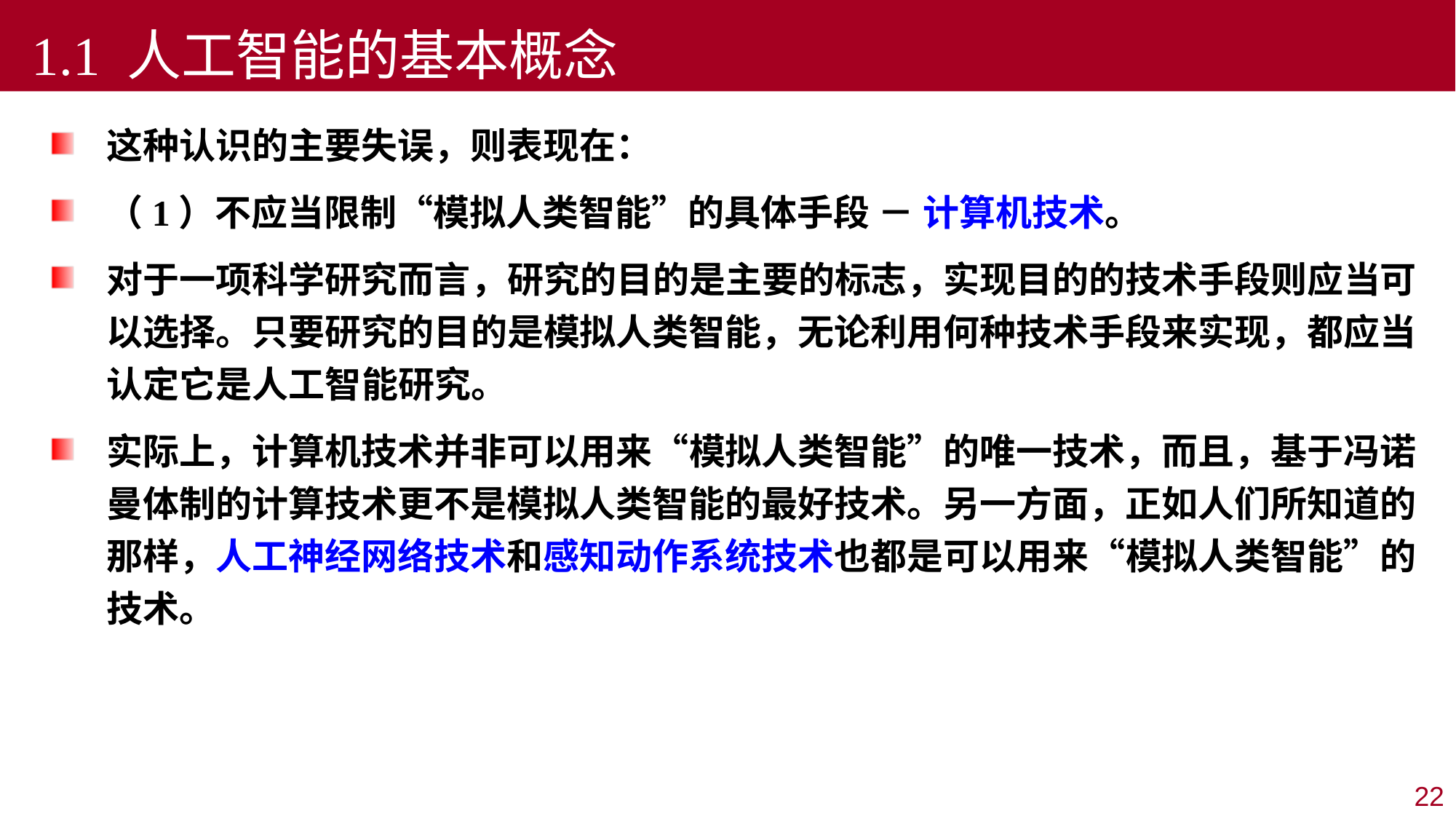

1.1 人工智能的基本概念
这种认识的主要失误，则表现在：
（1）不应当限制“模拟人类智能”的具体手段 － 计算机技术。
对于一项科学研究而言，研究的目的是主要的标志，实现目的的技术手段则应当可以选择。只要研究的目的是模拟人类智能，无论利用何种技术手段来实现，都应当认定它是人工智能研究。
实际上，计算机技术并非可以用来“模拟人类智能”的唯一技术，而且，基于冯诺曼体制的计算技术更不是模拟人类智能的最好技术。另一方面，正如人们所知道的那样，人工神经网络技术和感知动作系统技术也都是可以用来“模拟人类智能”的技术。

22